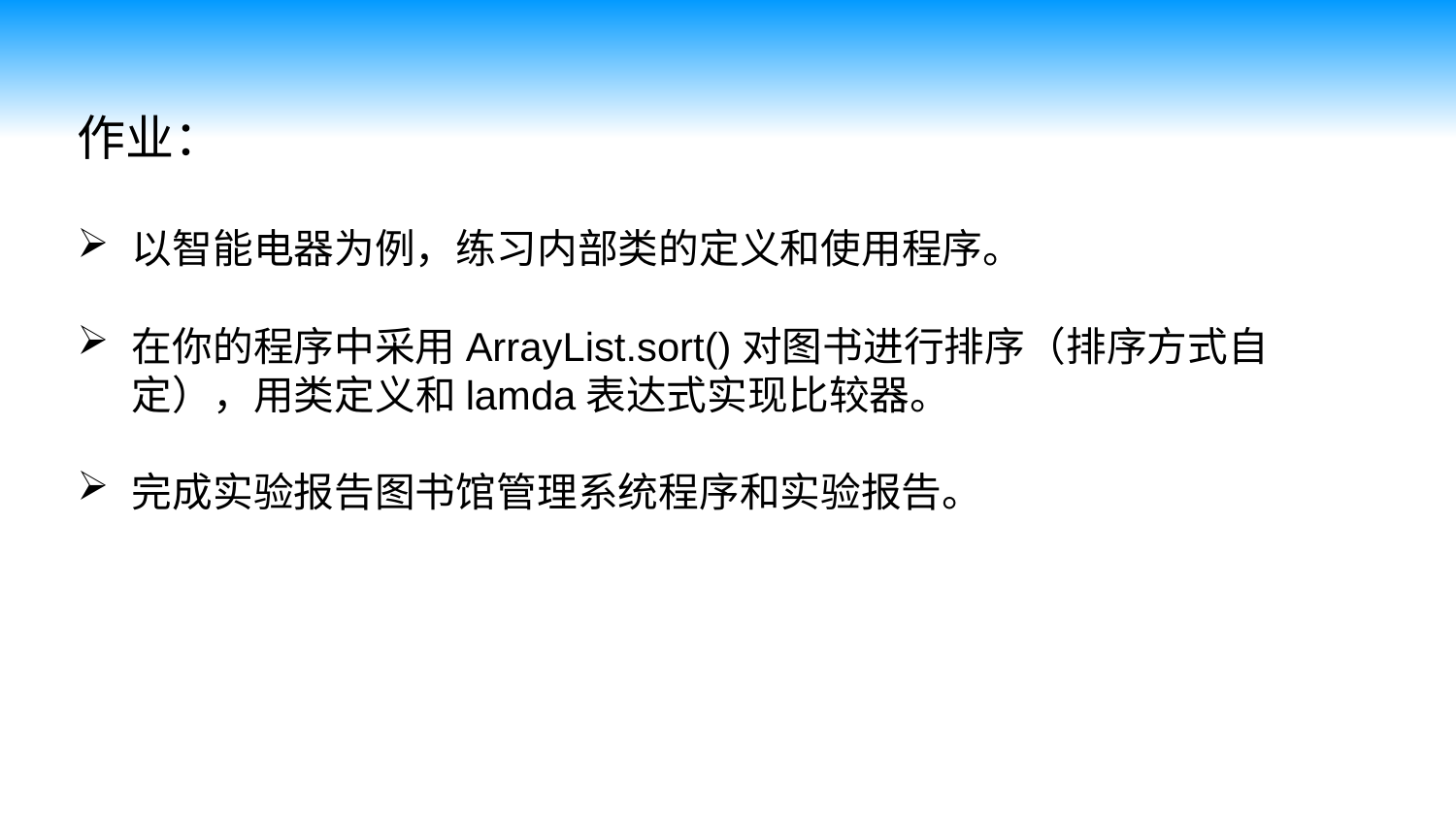

作业：

以智能电器为例，练习内部类的定义和使用程序。

在你的程序中采用ArrayList.sort()对图书进行排序（排序方式自定），用类定义和lamda表达式实现比较器。

完成实验报告图书馆管理系统程序和实验报告。